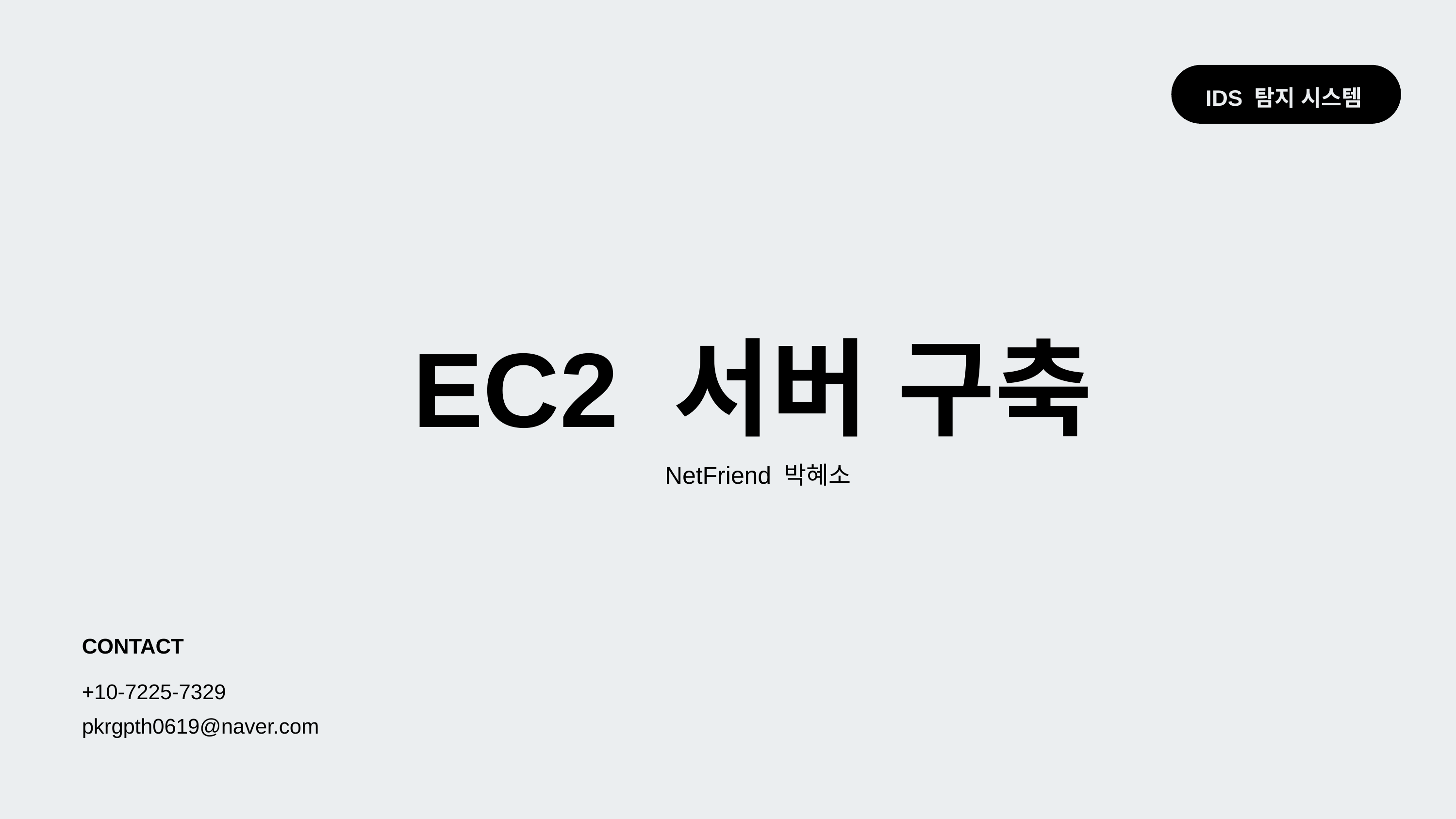

IDS 탐지 시스템
EC2 서버 구축
NetFriend 박혜소
CONTACT
+10-7225-7329
pkrgpth0619@naver.com